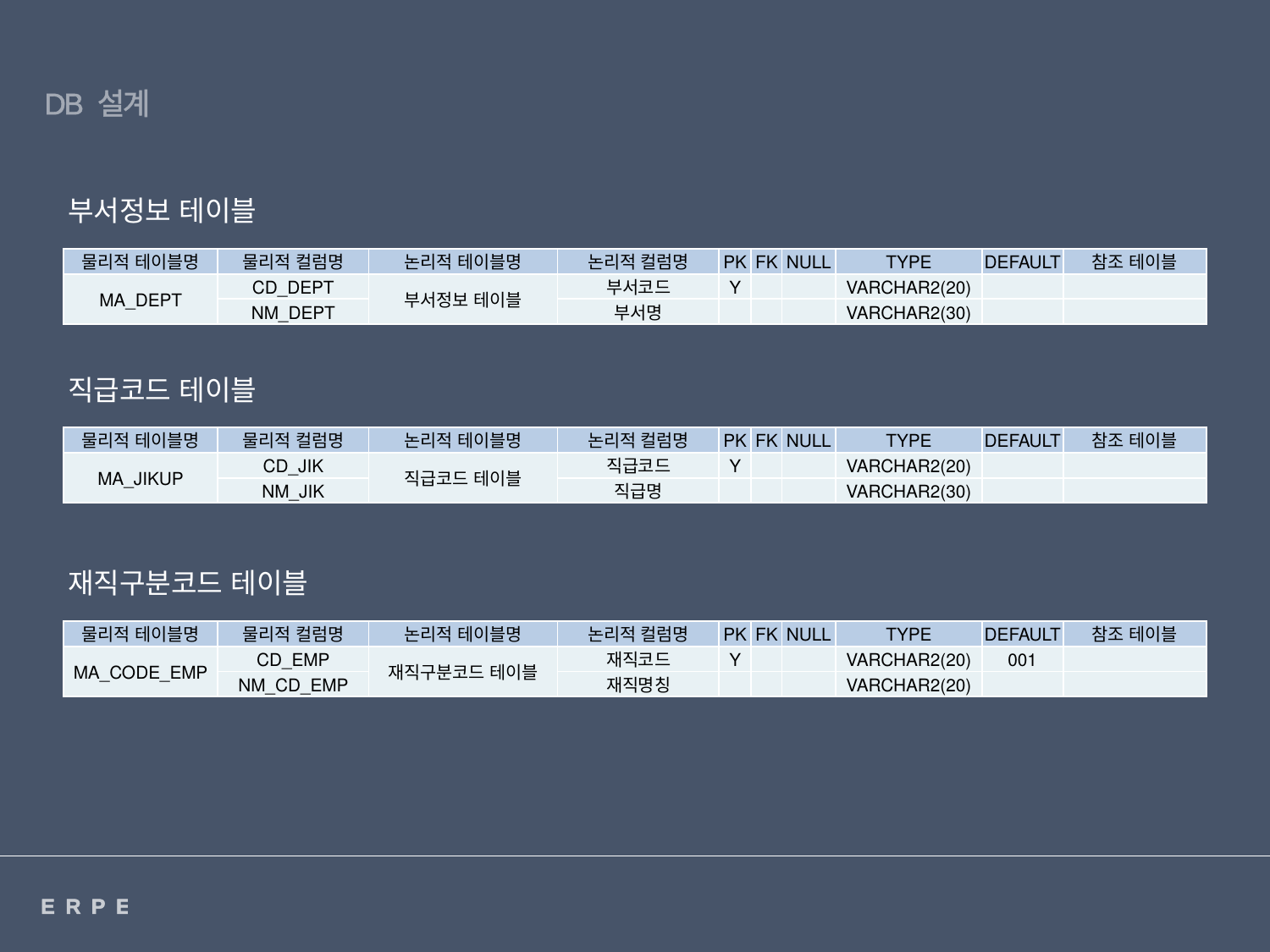

DB 설계
부서정보 테이블
| 물리적 테이블명 | 물리적 컬럼명 | 논리적 테이블명 | 논리적 컬럼명 | PK | FK | NULL | TYPE | DEFAULT | 참조 테이블 |
| --- | --- | --- | --- | --- | --- | --- | --- | --- | --- |
| MA\_DEPT | CD\_DEPT | 부서정보 테이블 | 부서코드 | Y |  |  | VARCHAR2(20) |  |  |
|  | NM\_DEPT |  | 부서명 |  |  |  | VARCHAR2(30) |  |  |
직급코드 테이블
| 물리적 테이블명 | 물리적 컬럼명 | 논리적 테이블명 | 논리적 컬럼명 | PK | FK | NULL | TYPE | DEFAULT | 참조 테이블 |
| --- | --- | --- | --- | --- | --- | --- | --- | --- | --- |
| MA\_JIKUP | CD\_JIK | 직급코드 테이블 | 직급코드 | Y |  |  | VARCHAR2(20) |  |  |
|  | NM\_JIK |  | 직급명 |  |  |  | VARCHAR2(30) |  |  |
재직구분코드 테이블
| 물리적 테이블명 | 물리적 컬럼명 | 논리적 테이블명 | 논리적 컬럼명 | PK | FK | NULL | TYPE | DEFAULT | 참조 테이블 |
| --- | --- | --- | --- | --- | --- | --- | --- | --- | --- |
| MA\_CODE\_EMP | CD\_EMP | 재직구분코드 테이블 | 재직코드 | Y |  |  | VARCHAR2(20) | 001 |  |
|  | NM\_CD\_EMP |  | 재직명칭 |  |  |  | VARCHAR2(20) |  |  |

ERPERP